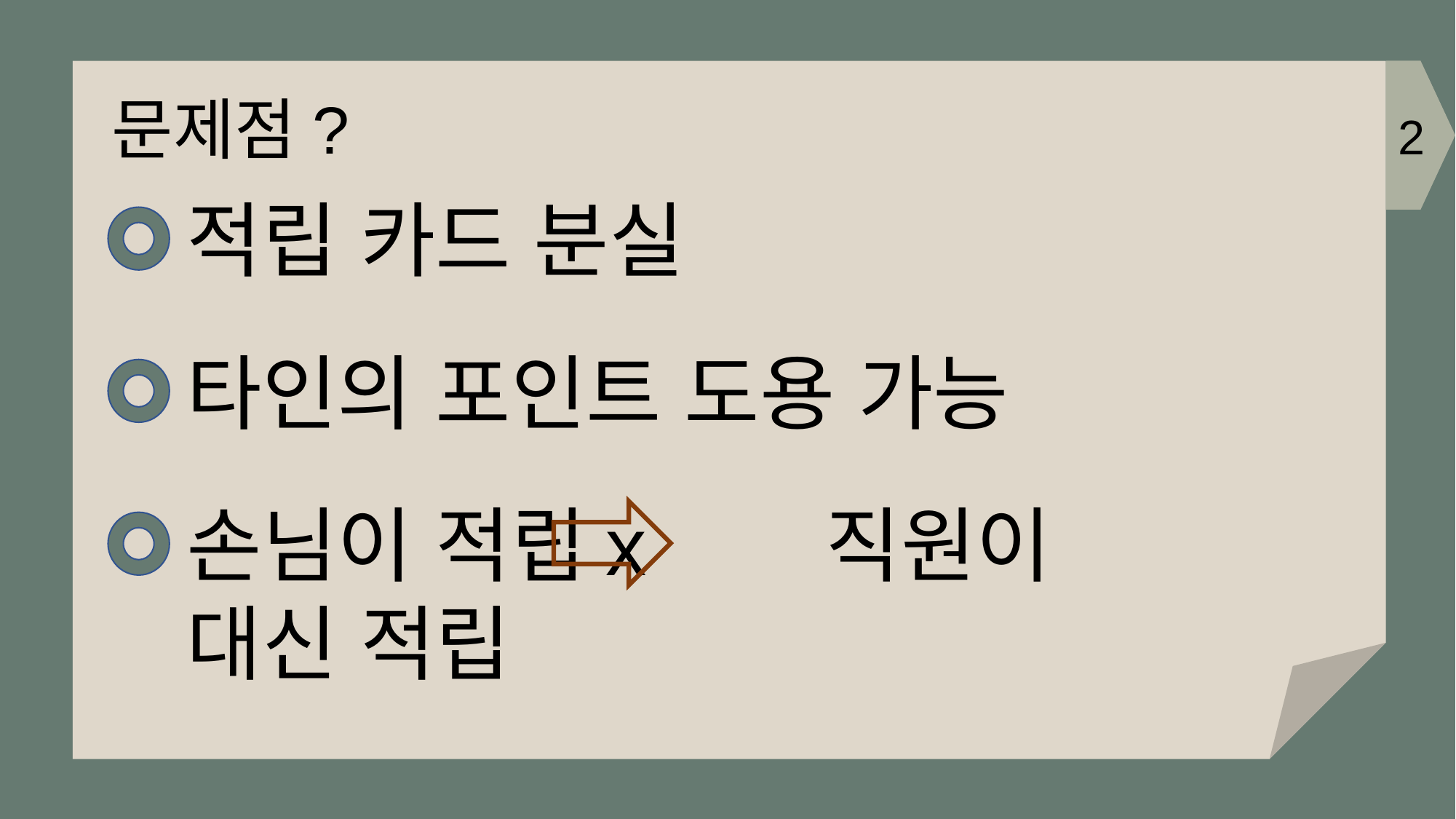

문제점?
적립 카드 분실

타인의 포인트 도용 가능

손님이 적립x       직원이 대신 적립